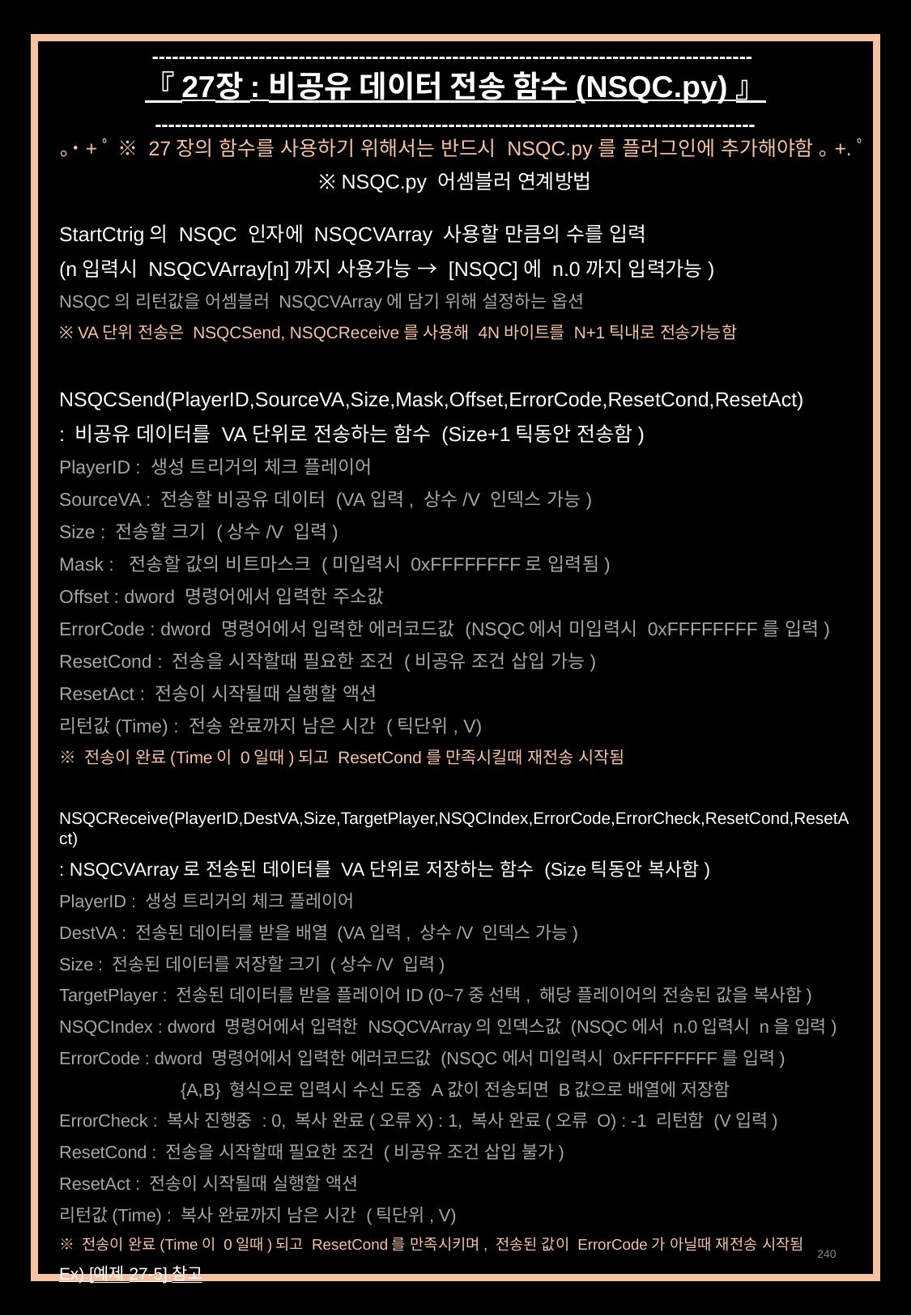

------------------------------------------------------------------------------------------
『 27장 : 비공유 데이터 전송 함수 (NSQC.py) 』
------------------------------------------------------------------------------------------

｡˙+ﾟ ※ 27장의 함수를 사용하기 위해서는 반드시 NSQC.py를 플러그인에 추가해야함 ｡+.ﾟ
※ NSQC.py 어셈블러 연계방법

StartCtrig의 NSQC 인자에 NSQCVArray 사용할 만큼의 수를 입력
(n입력시 NSQCVArray[n]까지 사용가능 → [NSQC]에 n.0까지 입력가능)
NSQC의 리턴값을 어셈블러 NSQCVArray에 담기 위해 설정하는 옵션
※ VA단위 전송은 NSQCSend, NSQCReceive를 사용해 4N바이트를 N+1틱내로 전송가능함

NSQCSend(PlayerID,SourceVA,Size,Mask,Offset,ErrorCode,ResetCond,ResetAct)
: 비공유 데이터를 VA단위로 전송하는 함수 (Size+1틱동안 전송함)
PlayerID : 생성 트리거의 체크 플레이어
SourceVA : 전송할 비공유 데이터 (VA입력, 상수/V 인덱스 가능)
Size : 전송할 크기 (상수/V 입력)
Mask :  전송할 값의 비트마스크 (미입력시 0xFFFFFFFF로 입력됨)
Offset : dword 명령어에서 입력한 주소값
ErrorCode : dword 명령어에서 입력한 에러코드값 (NSQC에서 미입력시 0xFFFFFFFF를 입력)
ResetCond : 전송을 시작할때 필요한 조건 (비공유 조건 삽입 가능)
ResetAct : 전송이 시작될때 실행할 액션
리턴값(Time) : 전송 완료까지 남은 시간 (틱단위, V)
※ 전송이 완료(Time이 0일때)되고 ResetCond를 만족시킬때 재전송 시작됨

NSQCReceive(PlayerID,DestVA,Size,TargetPlayer,NSQCIndex,ErrorCode,ErrorCheck,ResetCond,ResetAct)
: NSQCVArray로 전송된 데이터를 VA단위로 저장하는 함수 (Size틱동안 복사함)
PlayerID : 생성 트리거의 체크 플레이어
DestVA : 전송된 데이터를 받을 배열 (VA입력, 상수/V 인덱스 가능)
Size : 전송된 데이터를 저장할 크기 (상수/V 입력)
TargetPlayer : 전송된 데이터를 받을 플레이어ID (0~7중 선택, 해당 플레이어의 전송된 값을 복사함)
NSQCIndex : dword 명령어에서 입력한 NSQCVArray의 인덱스값 (NSQC에서 n.0입력시 n을 입력)
ErrorCode : dword 명령어에서 입력한 에러코드값 (NSQC에서 미입력시 0xFFFFFFFF를 입력)
	{A,B} 형식으로 입력시 수신 도중 A값이 전송되면 B값으로 배열에 저장함
ErrorCheck : 복사 진행중 : 0, 복사 완료(오류X) : 1, 복사 완료(오류 O) : -1 리턴함 (V입력)
ResetCond : 전송을 시작할때 필요한 조건 (비공유 조건 삽입 불가)
ResetAct : 전송이 시작될때 실행할 액션
리턴값(Time) : 복사 완료까지 남은 시간 (틱단위, V)
※ 전송이 완료(Time이 0일때)되고 ResetCond를 만족시키며, 전송된 값이 ErrorCode가 아닐때 재전송 시작됨
Ex) [예제 27-5] 참고
240